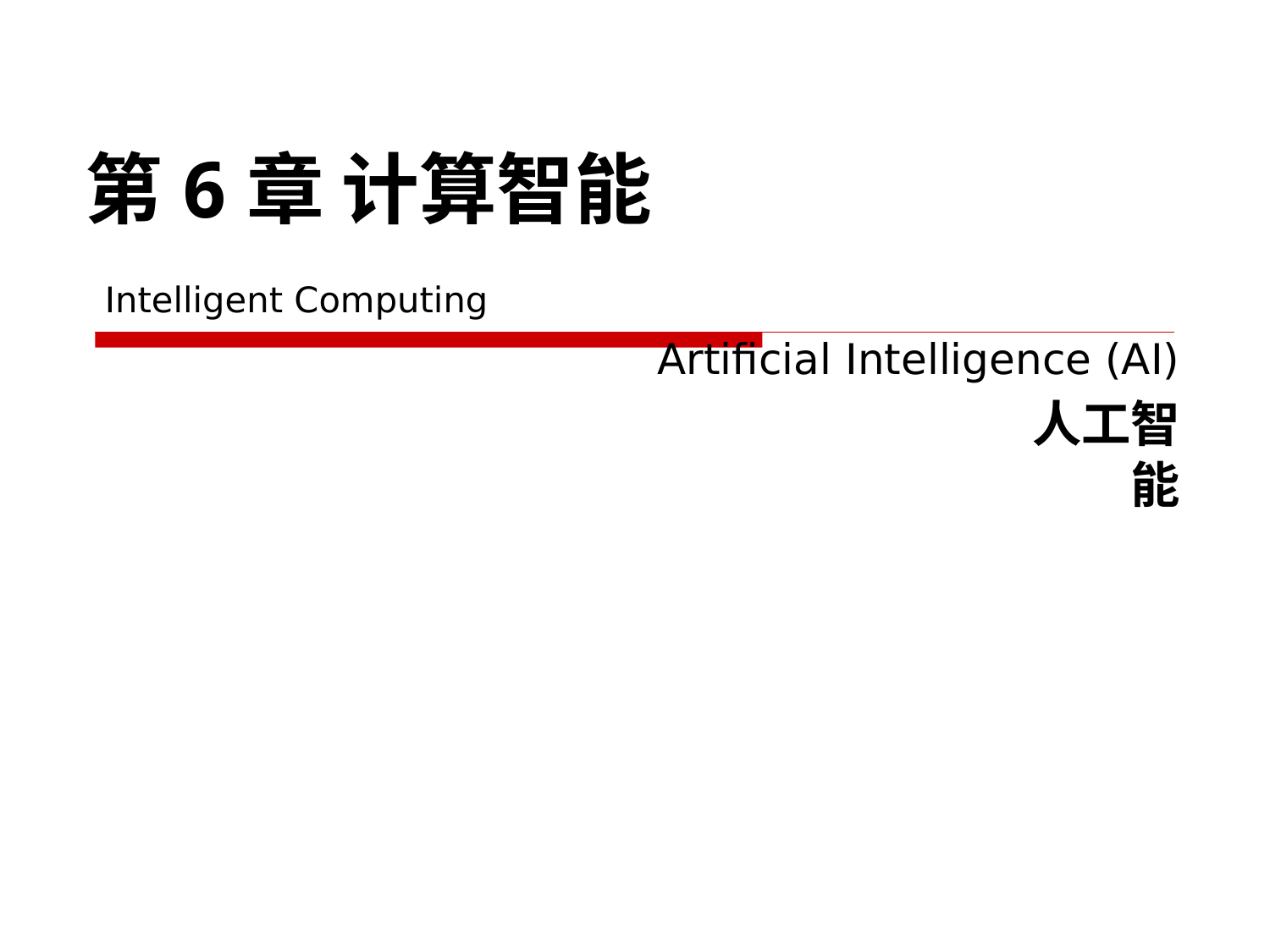

第6章 计算智能
# Intelligent Computing
  Artificial Intelligence (AI)
                         人工智能